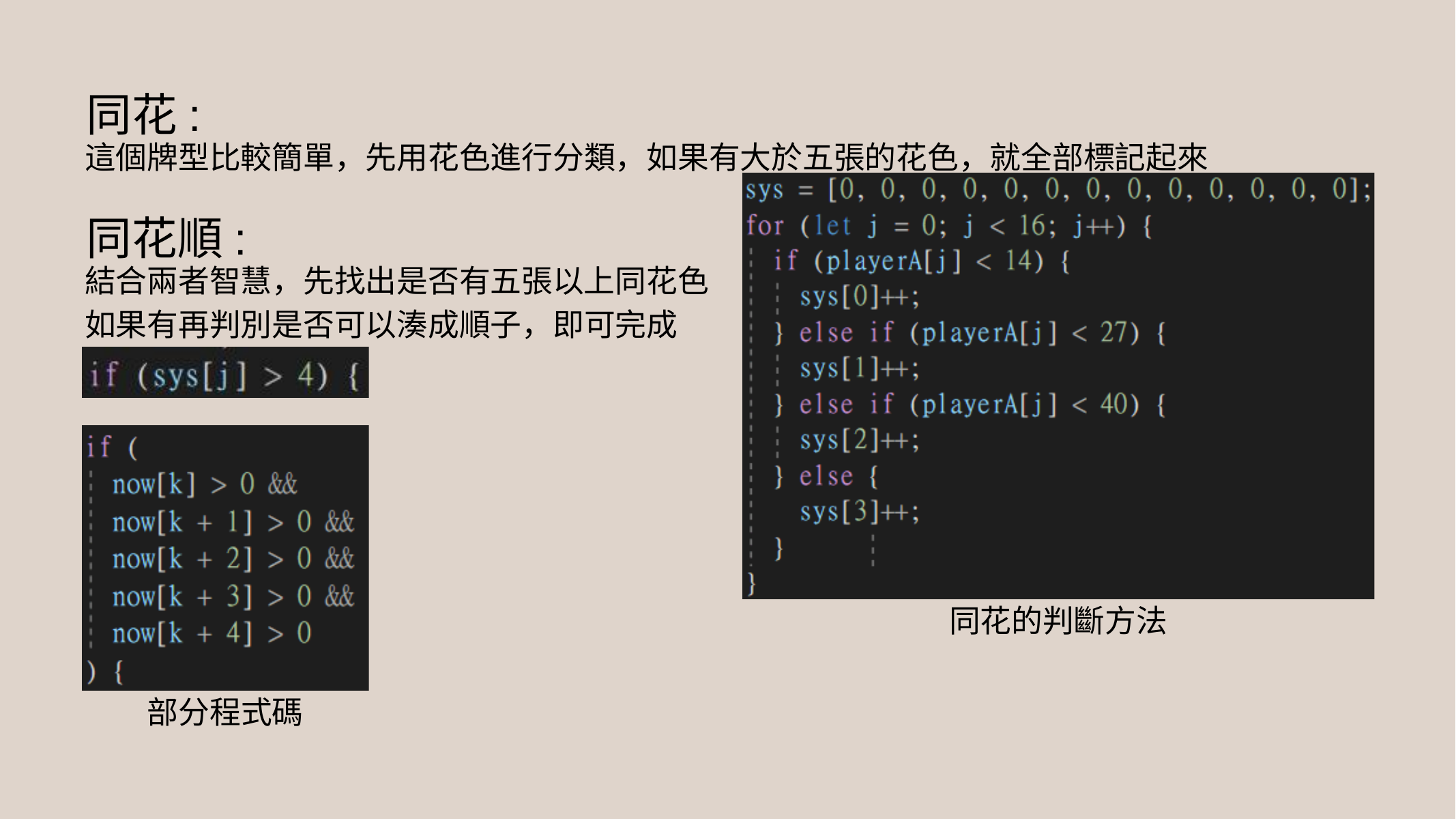

同花:
這個牌型比較簡單，先用花色進行分類，如果有大於五張的花色，就全部標記起來

同花順:
結合兩者智慧，先找出是否有五張以上同花色
如果有再判別是否可以湊成順子，即可完成

同花的判斷方法
部分程式碼